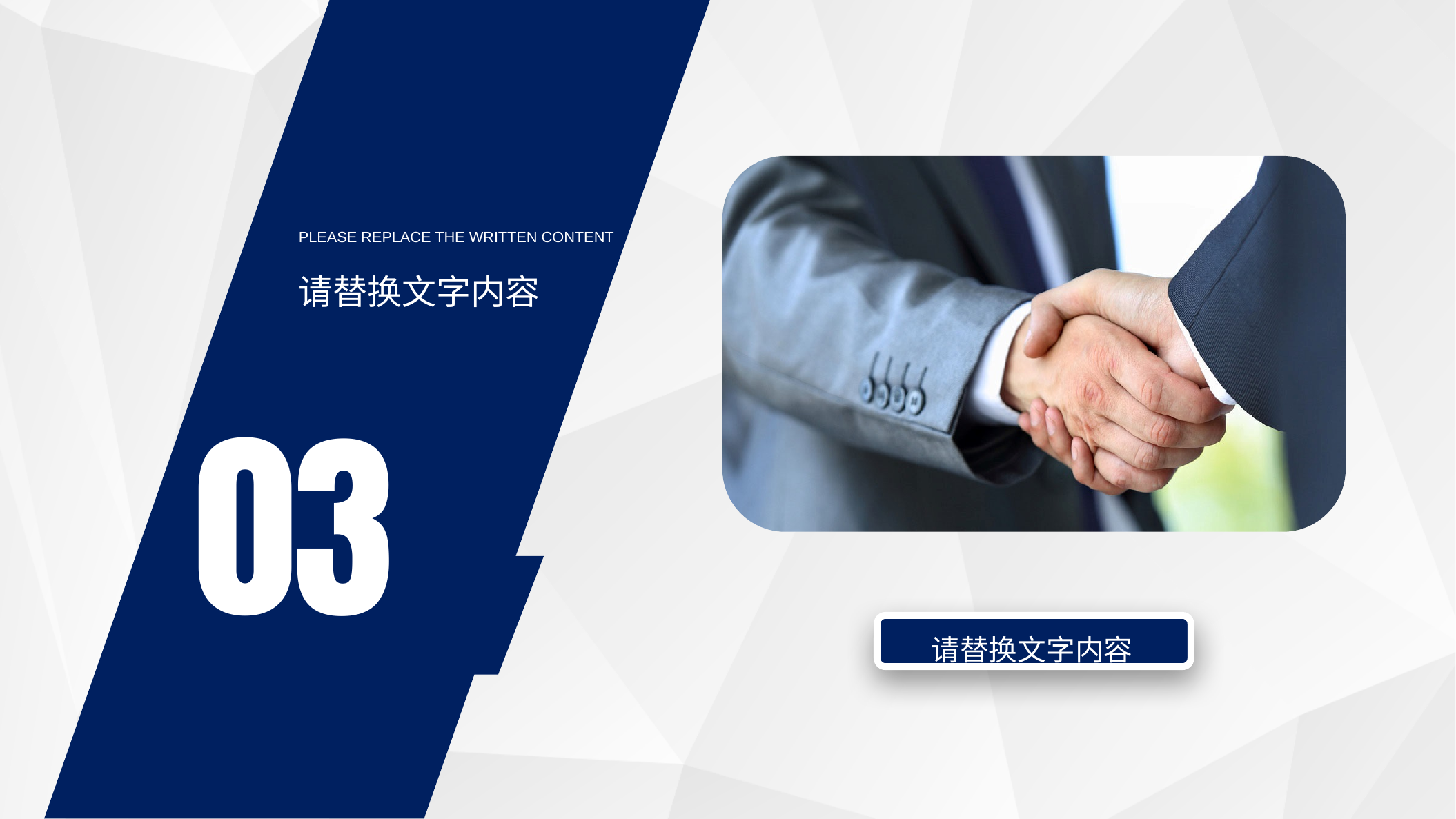

PLEASE REPLACE THE WRITTEN CONTENT
请替换文字内容
03
请替换文字内容